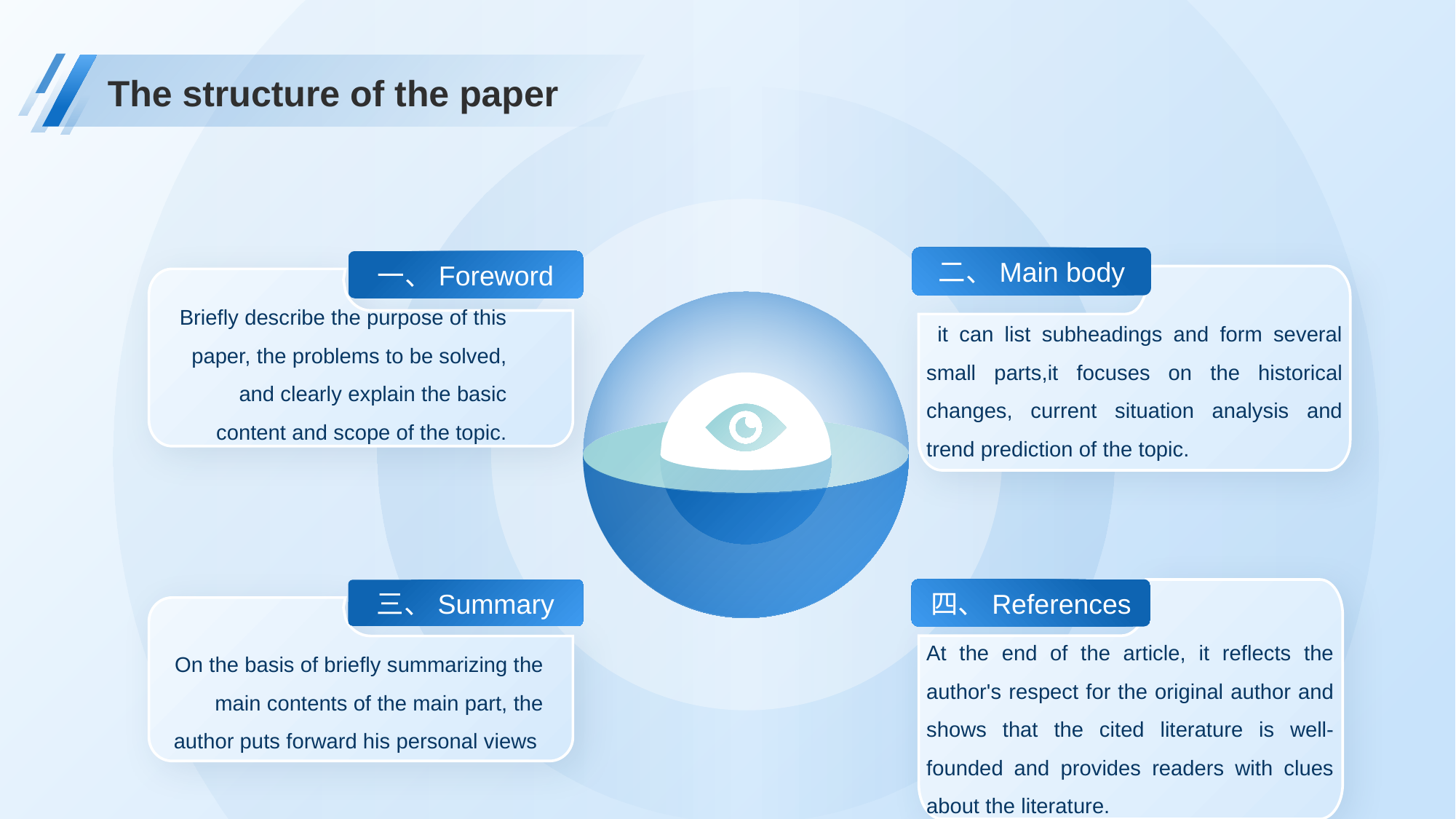

# The structure of the paper
二、Main body

 it can list subheadings and form several small parts,it focuses on the historical changes, current situation analysis and trend prediction of the topic.
一、Foreword

Briefly describe the purpose of this paper, the problems to be solved, and clearly explain the basic content and scope of the topic.
四、References

At the end of the article, it reflects the author's respect for the original author and shows that the cited literature is well-founded and provides readers with clues about the literature.
三、Summary

On the basis of briefly summarizing the main contents of the main part, the author puts forward his personal views